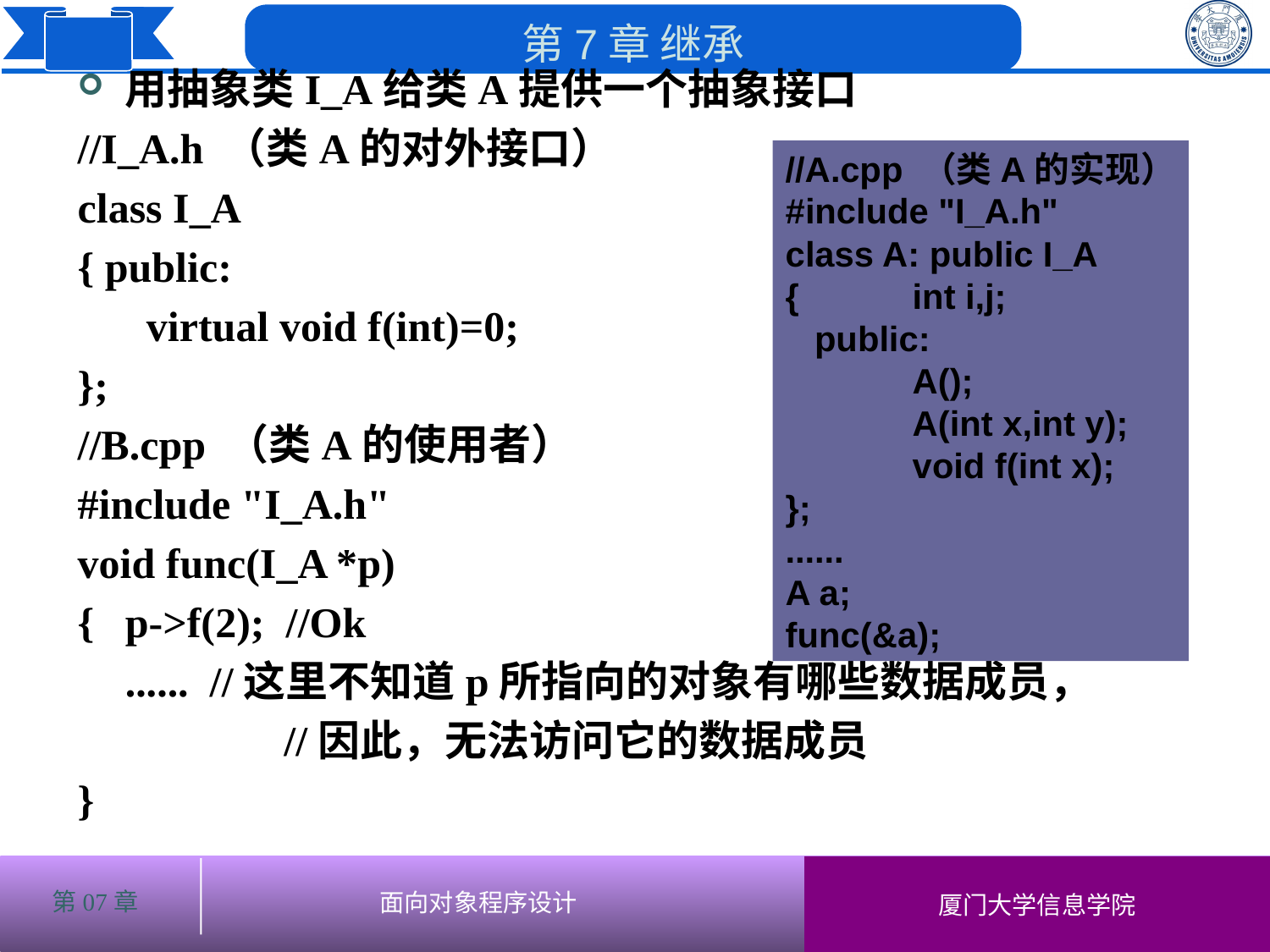

用抽象类I_A给类A提供一个抽象接口
//I_A.h （类A的对外接口）
class I_A
{ public:
   	  virtual void f(int)=0;
};
//B.cpp （类A的使用者）
#include "I_A.h"
void func(I_A *p)
{	p->f(2);  //Ok
	......  //这里不知道p所指向的对象有哪些数据成员，
		   //因此，无法访问它的数据成员
}
//A.cpp （类A的实现）
#include "I_A.h"
class A: public I_A
{	int i,j;
   public:
	A();
	A(int x,int y);
	void f(int x);
};
......
A a;
func(&a);